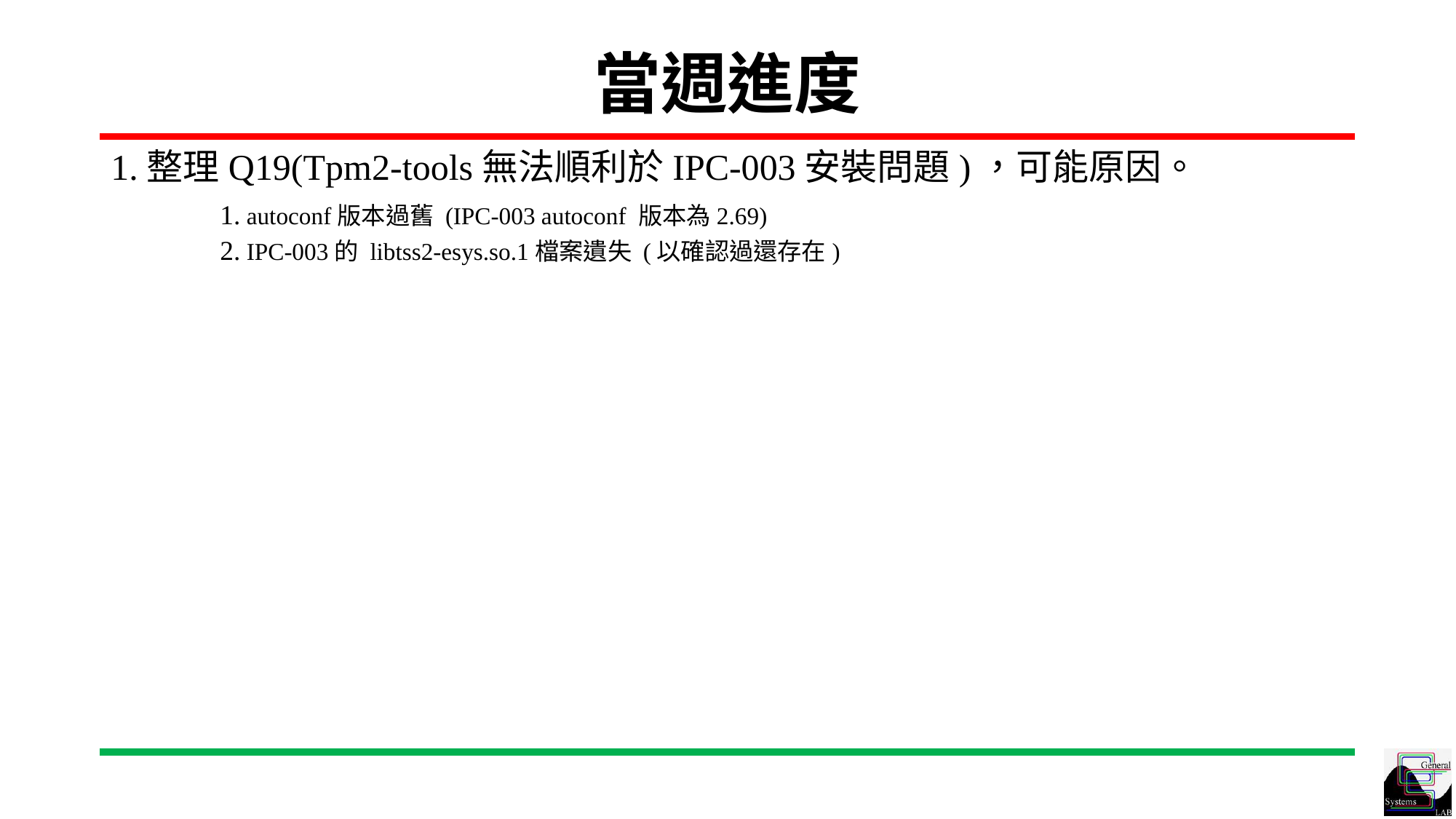

# 當週進度

1.整理Q19(Tpm2-tools無法順利於IPC-003安裝問題)，可能原因。
	1. autoconf版本過舊 (IPC-003 autoconf 版本為2.69)
	2. IPC-003的 libtss2-esys.so.1檔案遺失 (以確認過還存在)